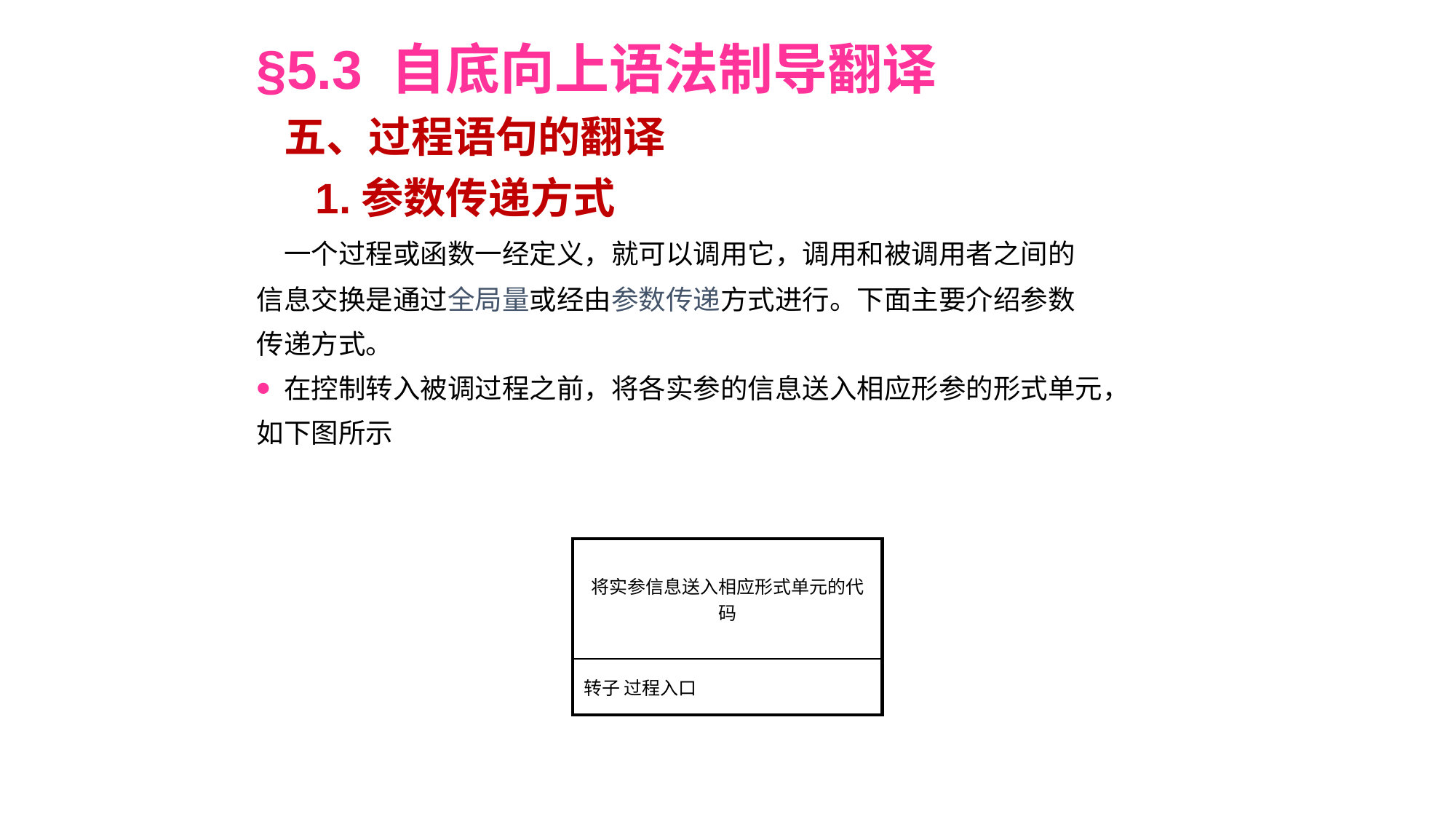

§5.3 自底向上语法制导翻译
   五、过程语句的翻译
     1.参数传递方式
   一个过程或函数一经定义，就可以调用它，调用和被调用者之间的
信息交换是通过全局量或经由参数传递方式进行。下面主要介绍参数
传递方式。
在控制转入被调过程之前，将各实参的信息送入相应形参的形式单元，
如下图所示

| 将实参信息送入相应形式单元的代码 |
| --- |
| 转子 过程入口 |